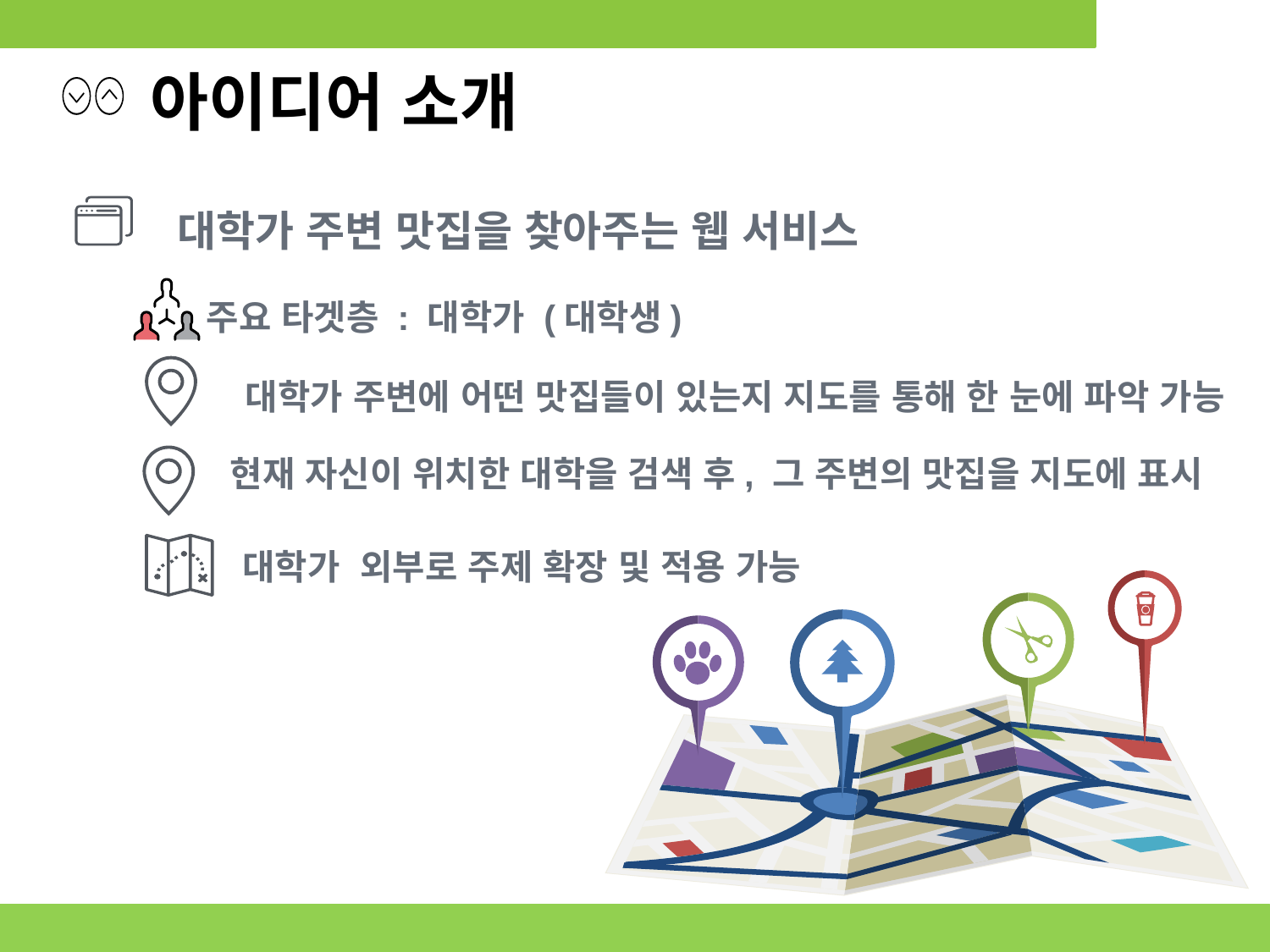

고민사거리
사거리에서 고민하지 말고 맛집 로드를  찾아보자
아이디어 소개
대학가 주변 맛집을 찾아주는 웹 서비스

주요 타겟층 : 대학가 (대학생)

대학가 주변에 어떤 맛집들이 있는지 지도를 통해 한 눈에 파악 가능
현재 자신이 위치한 대학을 검색 후, 그 주변의 맛집을 지도에 표시

대학가  외부로 주제 확장 및 적용 가능

15조 최주형 최혜원 최한나 최정민